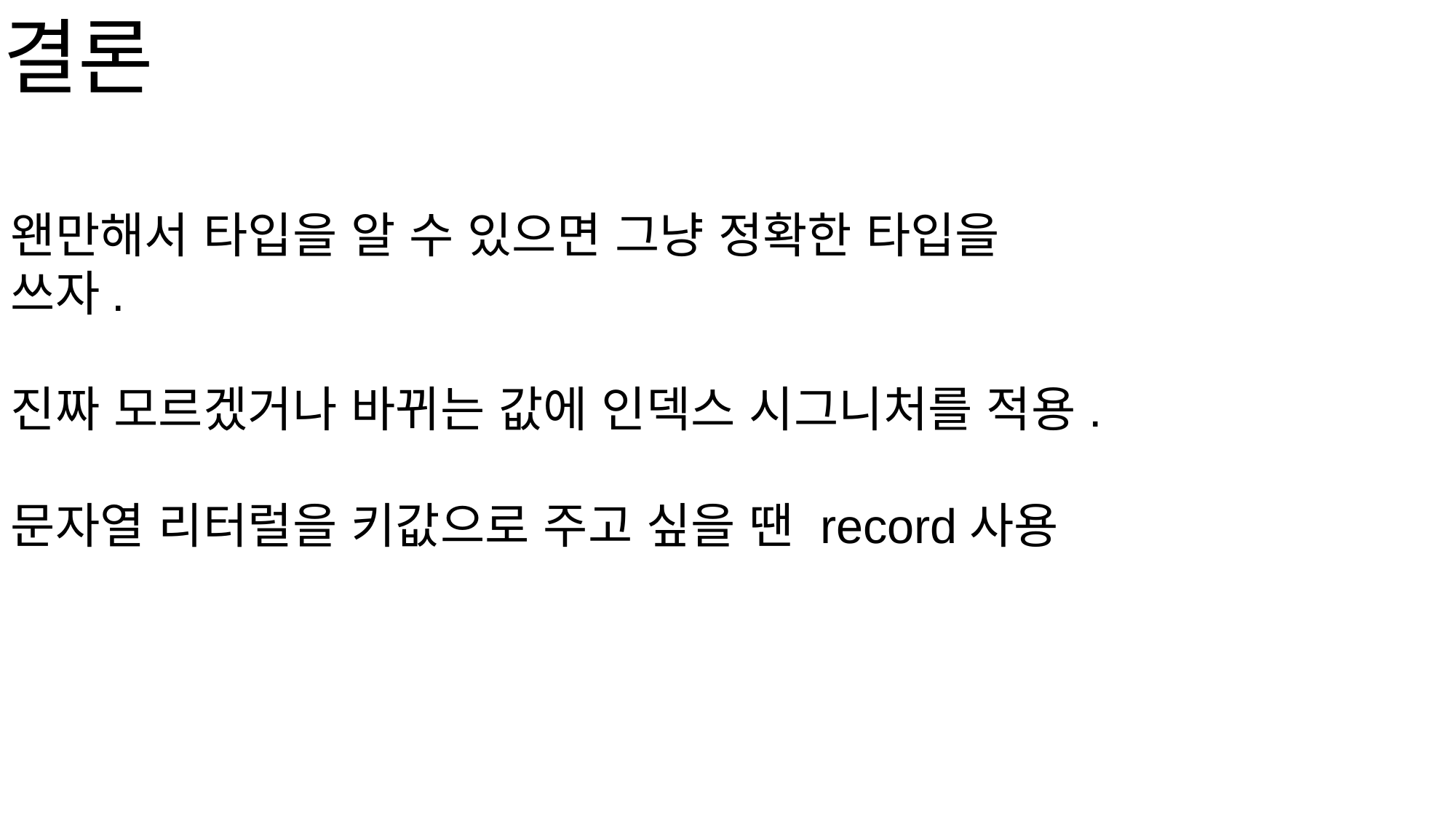

결론
왠만해서 타입을 알 수 있으면 그냥 정확한 타입을 쓰자.

진짜 모르겠거나 바뀌는 값에 인덱스 시그니처를 적용.

문자열 리터럴을 키값으로 주고 싶을 땐 record사용